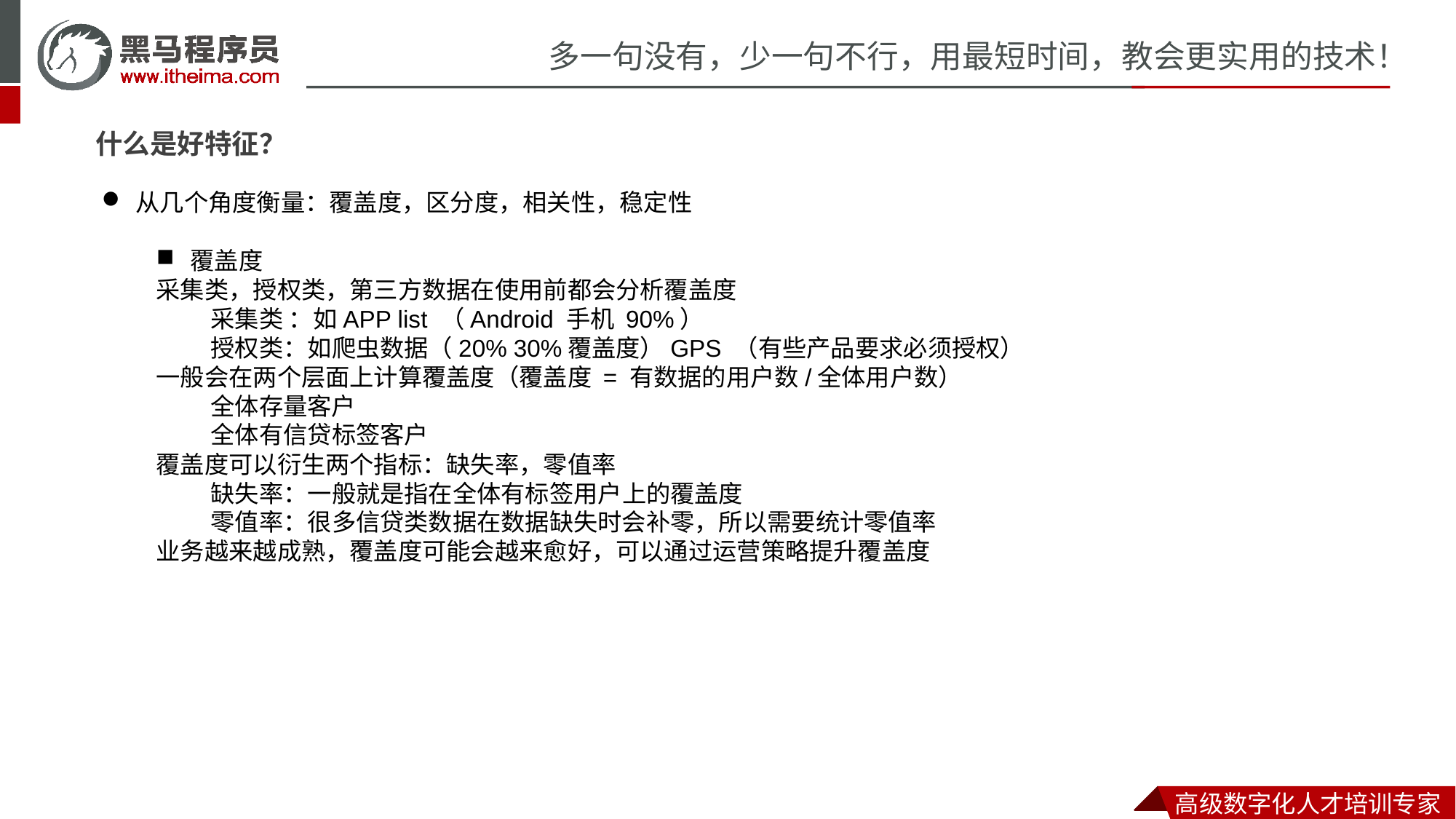

什么是好特征？
从几个角度衡量：覆盖度，区分度，相关性，稳定性

覆盖度
采集类，授权类，第三方数据在使用前都会分析覆盖度
采集类 ：如APP list （Android 手机 90%）
授权类：如爬虫数据（20% 30%覆盖度）GPS （有些产品要求必须授权）
一般会在两个层面上计算覆盖度（覆盖度 = 有数据的用户数/全体用户数）
全体存量客户
全体有信贷标签客户
覆盖度可以衍生两个指标：缺失率，零值率
缺失率：一般就是指在全体有标签用户上的覆盖度
零值率：很多信贷类数据在数据缺失时会补零，所以需要统计零值率
业务越来越成熟，覆盖度可能会越来愈好，可以通过运营策略提升覆盖度